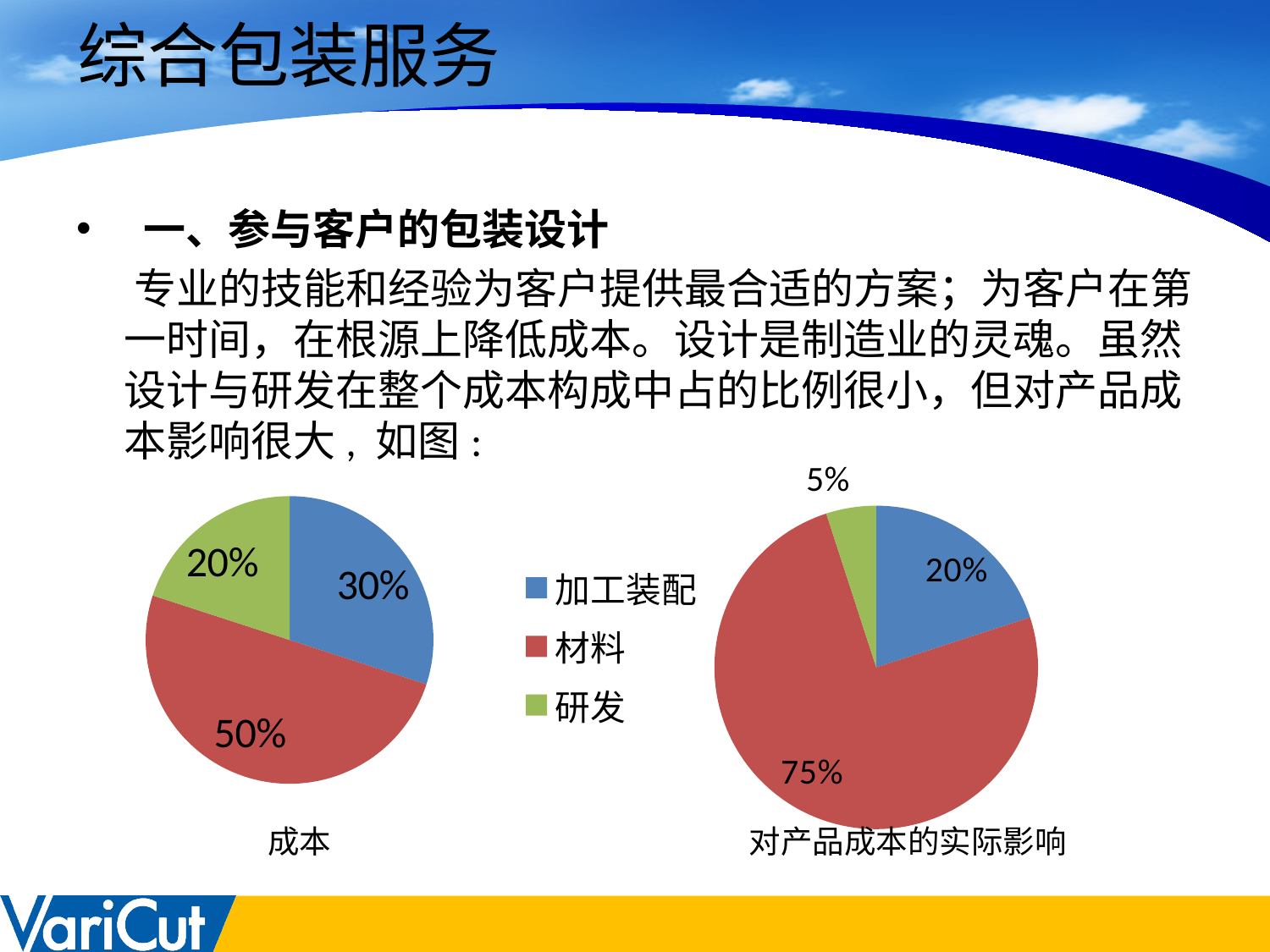

# 综合包装服务
 一、参与客户的包装设计
     专业的技能和经验为客户提供最合适的方案；为客户在第一时间，在根源上降低成本。设计是制造业的灵魂。虽然设计与研发在整个成本构成中占的比例很小，但对产品成本影响很大, 如图:

### Chart

| Category |  |
|---|---|
| 加工装配 | 0.3000000000000001 |
| 材料 | 0.5 |
| 研发 | 0.2 |

### Chart

| Category |  |
|---|---|
| 加工装配 | 0.2 |
| 材料 | 0.7500000000000002 |
| 研发 | 0.05 |
成本
对产品成本的实际影响